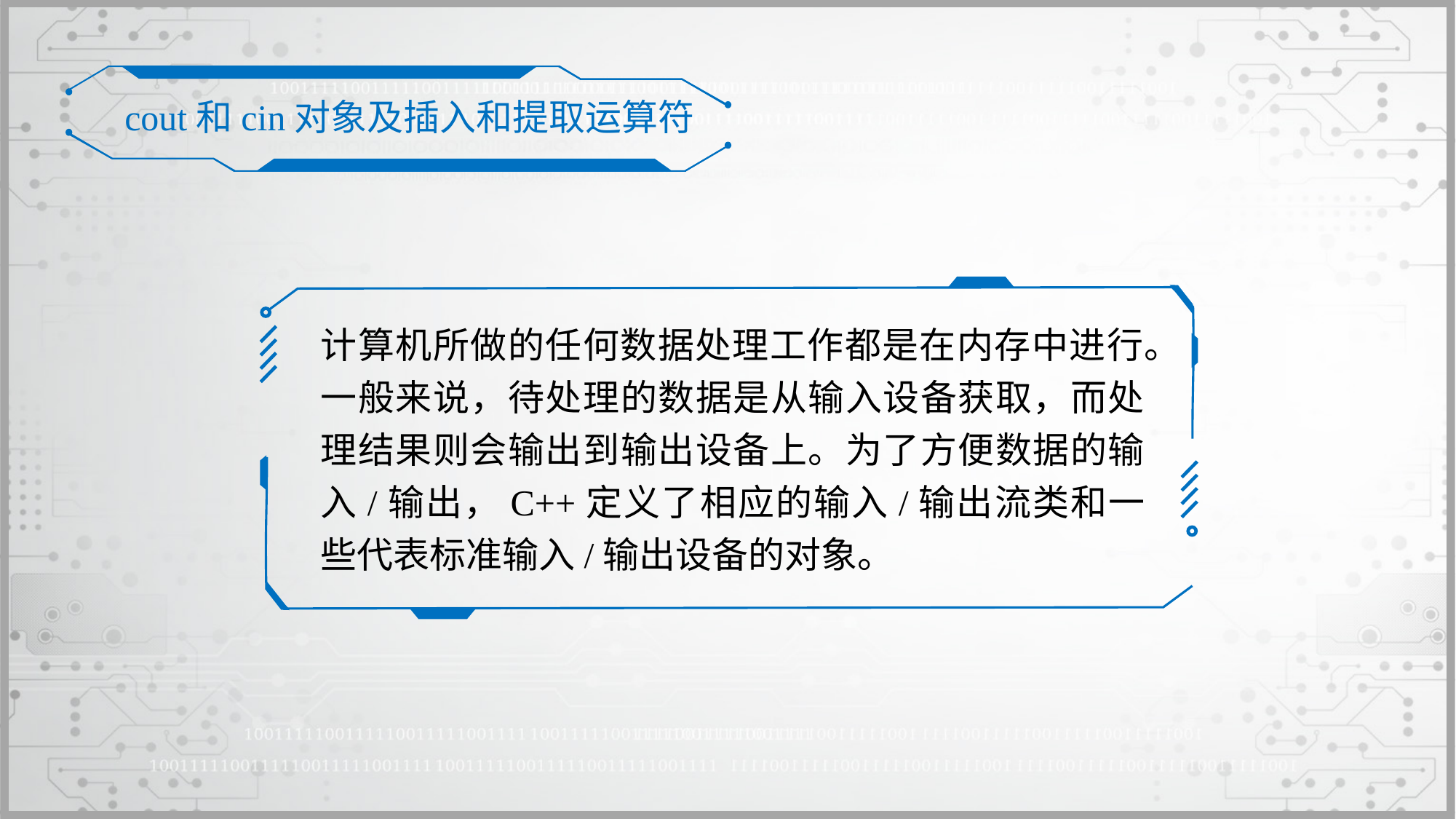

cout和cin对象及插入和提取运算符

计算机所做的任何数据处理工作都是在内存中进行。一般来说，待处理的数据是从输入设备获取，而处理结果则会输出到输出设备上。为了方便数据的输入/输出，C++定义了相应的输入/输出流类和一些代表标准输入/输出设备的对象。